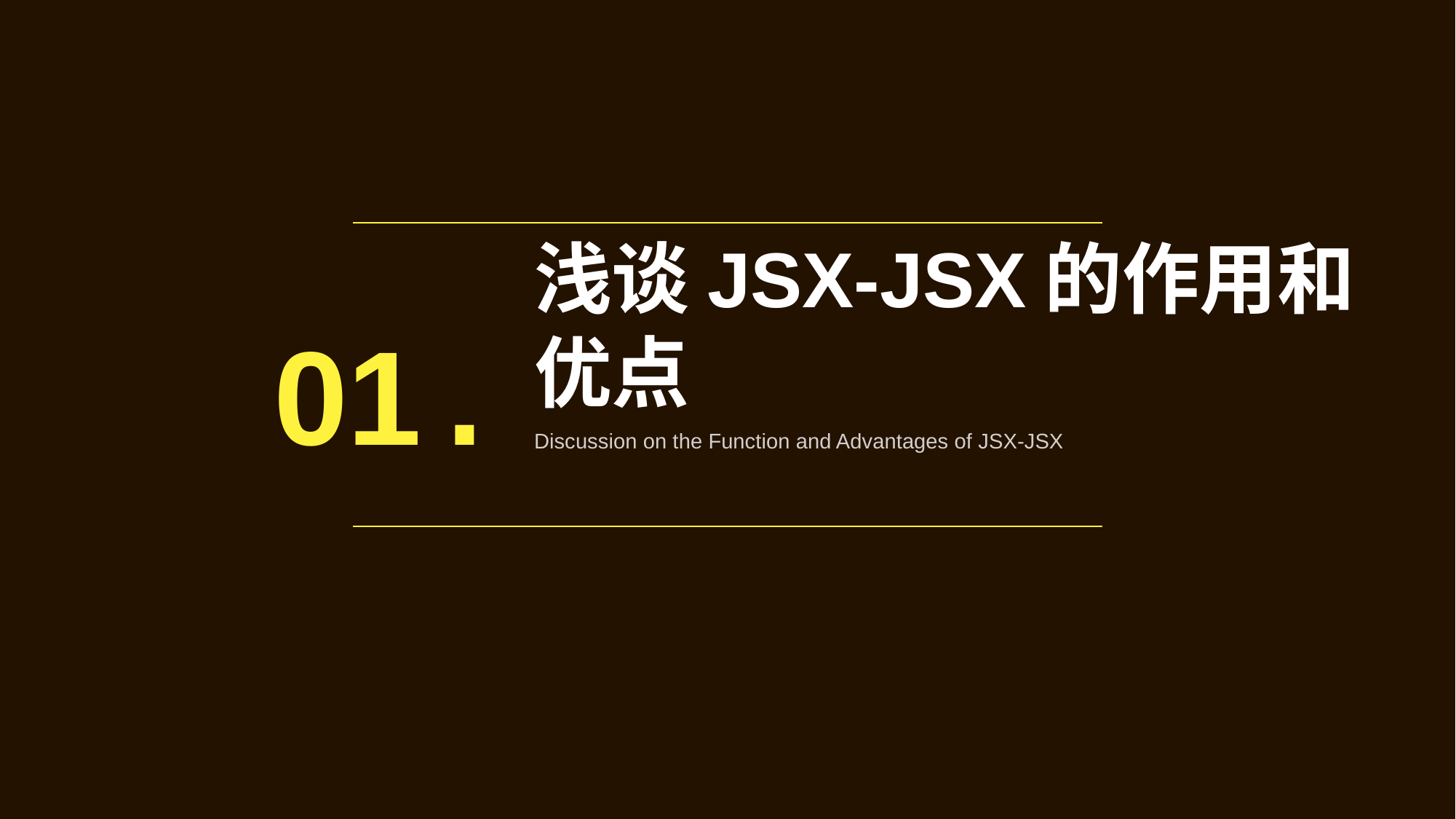

浅谈JSX-JSX的作用和优点
01
.
Discussion on the Function and Advantages of JSX-JSX